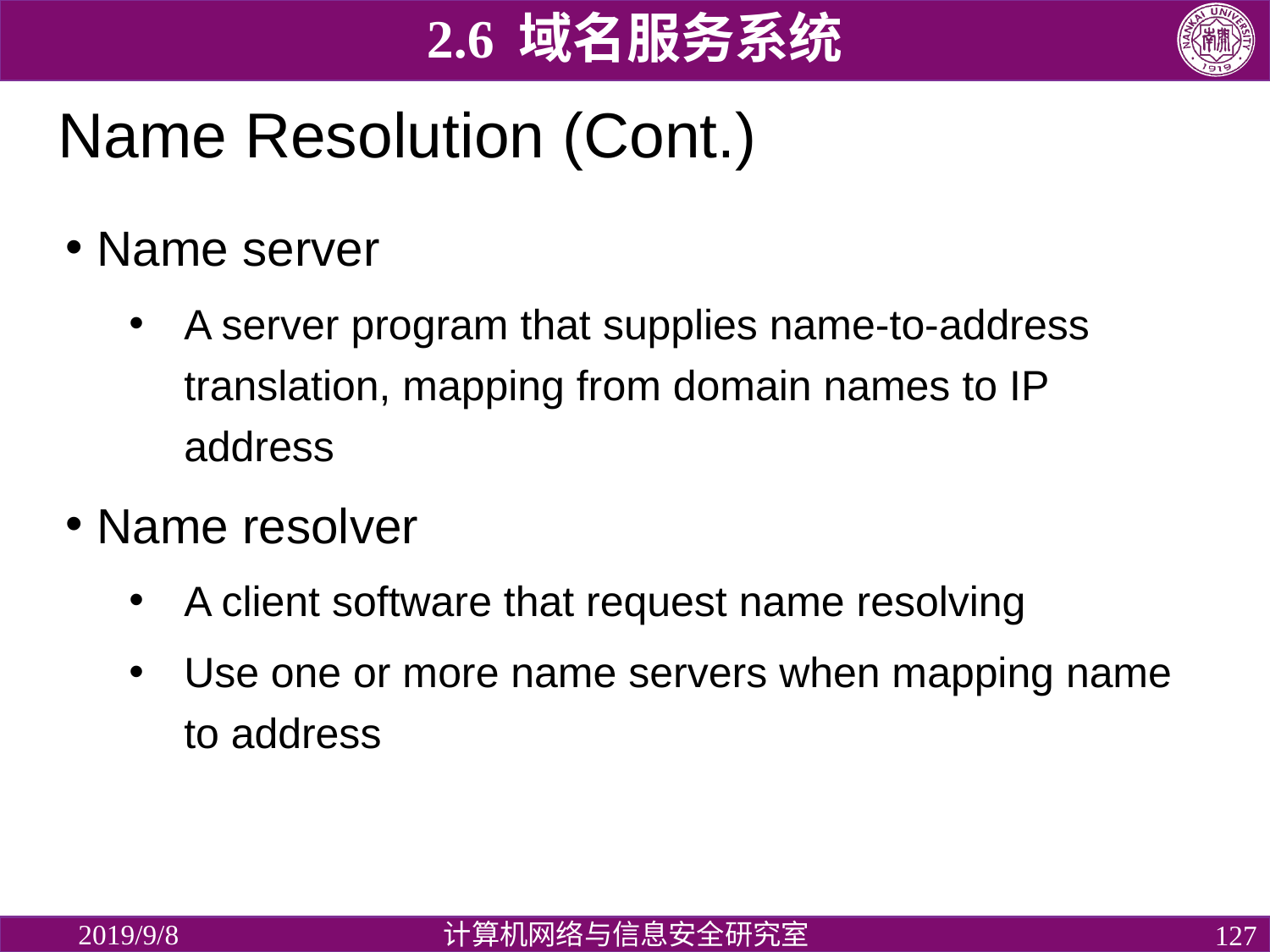

2.6 域名服务系统
# Name Resolution (Cont.)
Name server
A server program that supplies name-to-address translation, mapping from domain names to IP address
Name resolver
A client software that request name resolving
Use one or more name servers when mapping name to address